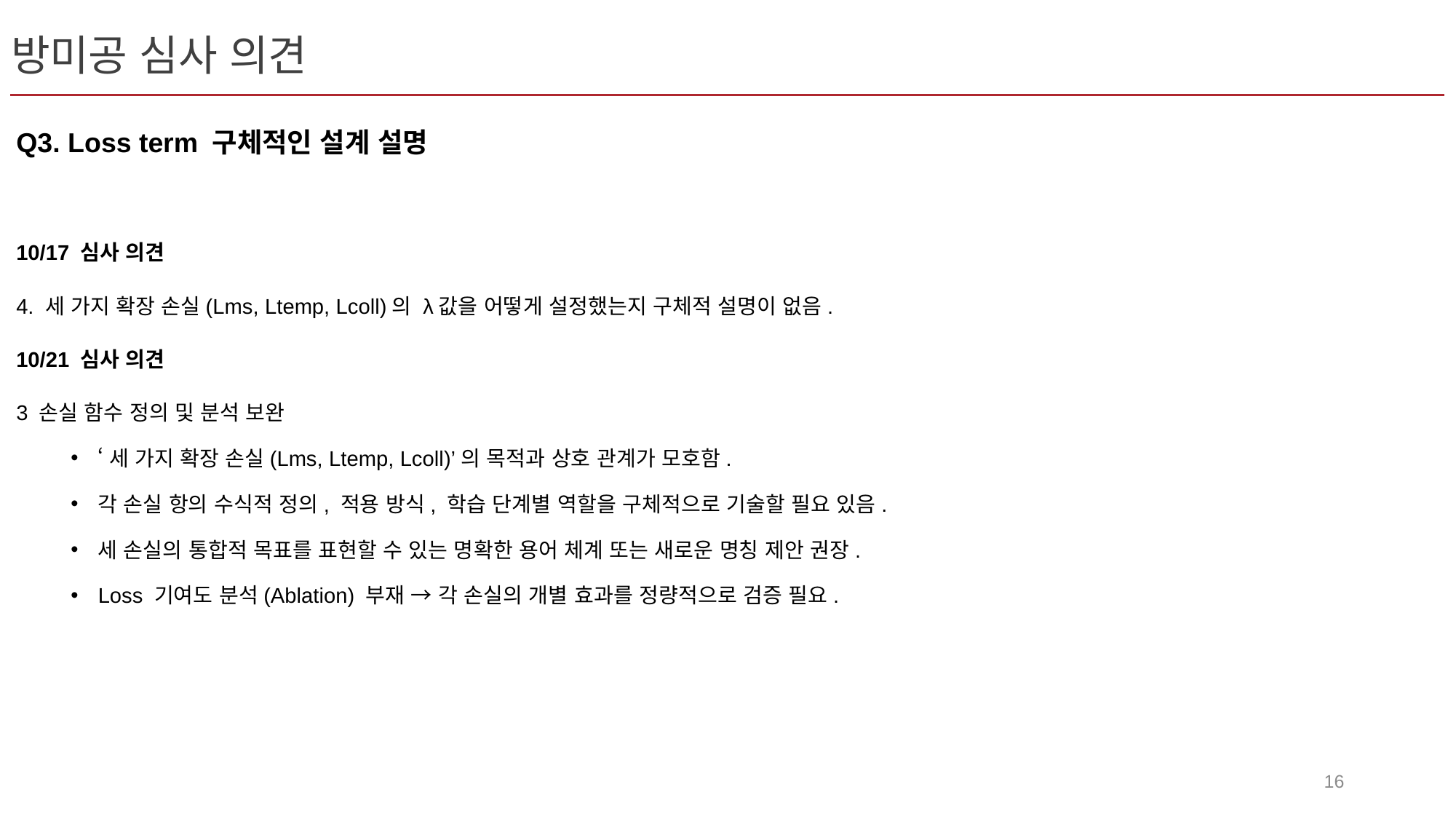

# 방미공 심사 의견
Q3. Loss term 구체적인 설계 설명

10/17 심사 의견
4. 세 가지 확장 손실(Lms, Ltemp, Lcoll)의 λ값을 어떻게 설정했는지 구체적 설명이 없음.
10/21 심사 의견
3️ 손실 함수 정의 및 분석 보완
‘세 가지 확장 손실(Lms, Ltemp, Lcoll)’의 목적과 상호 관계가 모호함.
각 손실 항의 수식적 정의, 적용 방식, 학습 단계별 역할을 구체적으로 기술할 필요 있음.
세 손실의 통합적 목표를 표현할 수 있는 명확한 용어 체계 또는 새로운 명칭 제안 권장.
Loss 기여도 분석(Ablation) 부재 → 각 손실의 개별 효과를 정량적으로 검증 필요.
16